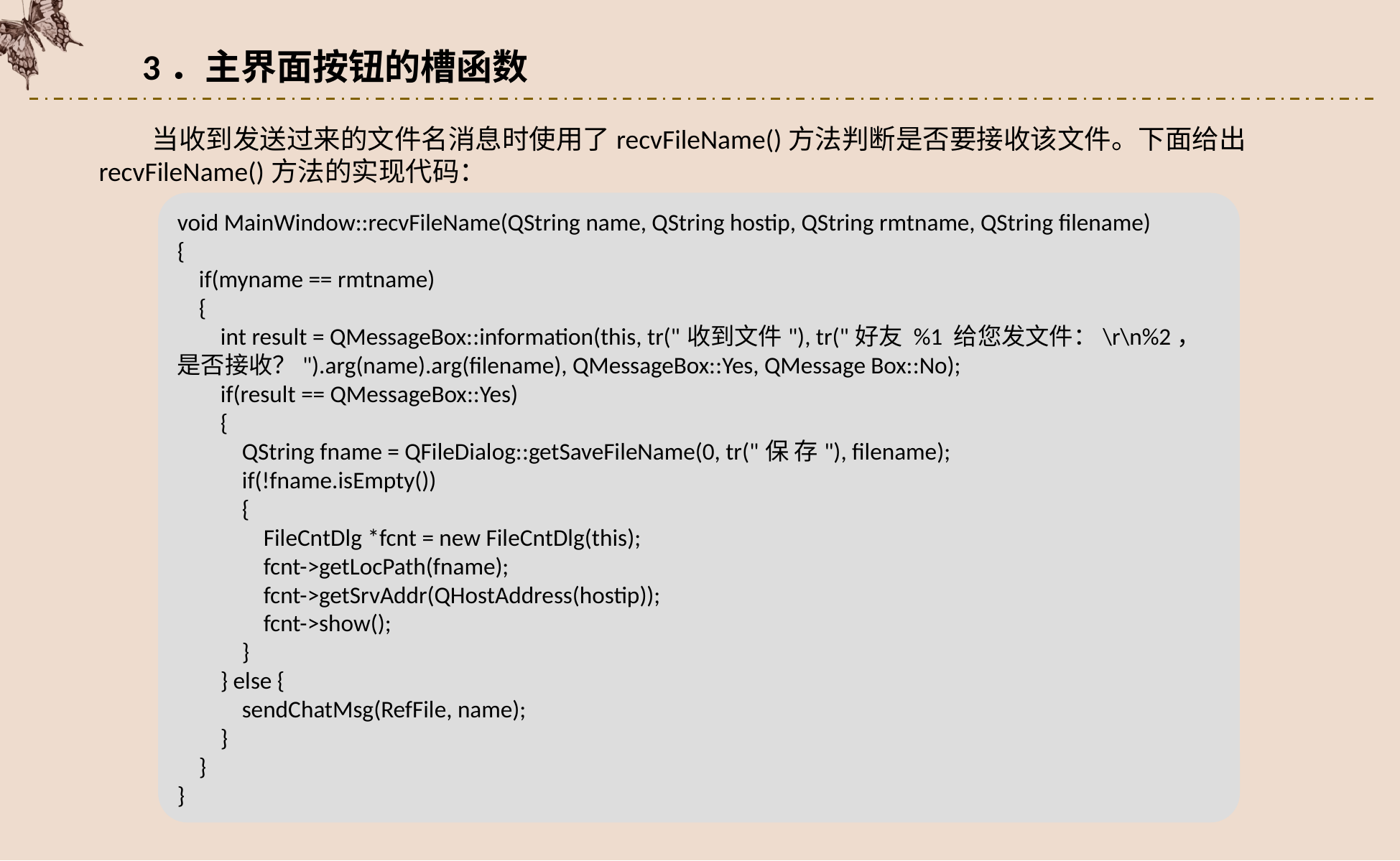

3．主界面按钮的槽函数
当收到发送过来的文件名消息时使用了recvFileName()方法判断是否要接收该文件。下面给出recvFileName()方法的实现代码：
void MainWindow::recvFileName(QString name, QString hostip, QString rmtname, QString filename)
{
    if(myname == rmtname)
    {
        int result = QMessageBox::information(this, tr("收到文件"), tr("好友 %1 给您发文件：\r\n%2，是否接收？").arg(name).arg(filename), QMessageBox::Yes, QMessage Box::No);
        if(result == QMessageBox::Yes)
        {
            QString fname = QFileDialog::getSaveFileName(0, tr("保 存"), filename);
            if(!fname.isEmpty())
            {
                FileCntDlg *fcnt = new FileCntDlg(this);
                fcnt->getLocPath(fname);
                fcnt->getSrvAddr(QHostAddress(hostip));
                fcnt->show();
            }
        } else {
            sendChatMsg(RefFile, name);
        }
    }
}